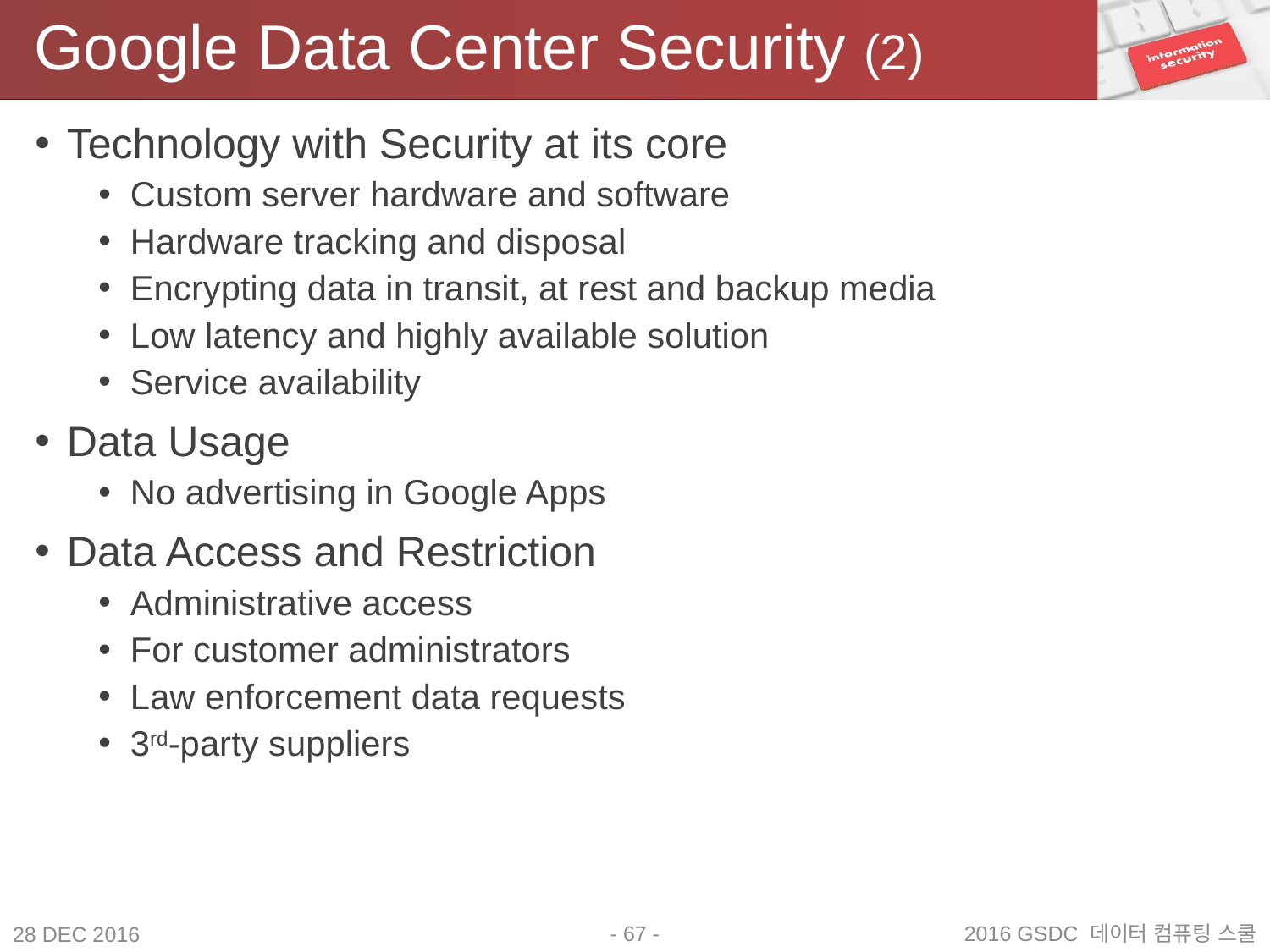

# Google Data Center Security (2)
Technology with Security at its core
Custom server hardware and software
Hardware tracking and disposal
Encrypting data in transit, at rest and backup media
Low latency and highly available solution
Service availability
Data Usage
No advertising in Google Apps
Data Access and Restriction
Administrative access
For customer administrators
Law enforcement data requests
3rd-party suppliers
67
2016 GSDC 데이터 컴퓨팅 스쿨
28 DEC 2016